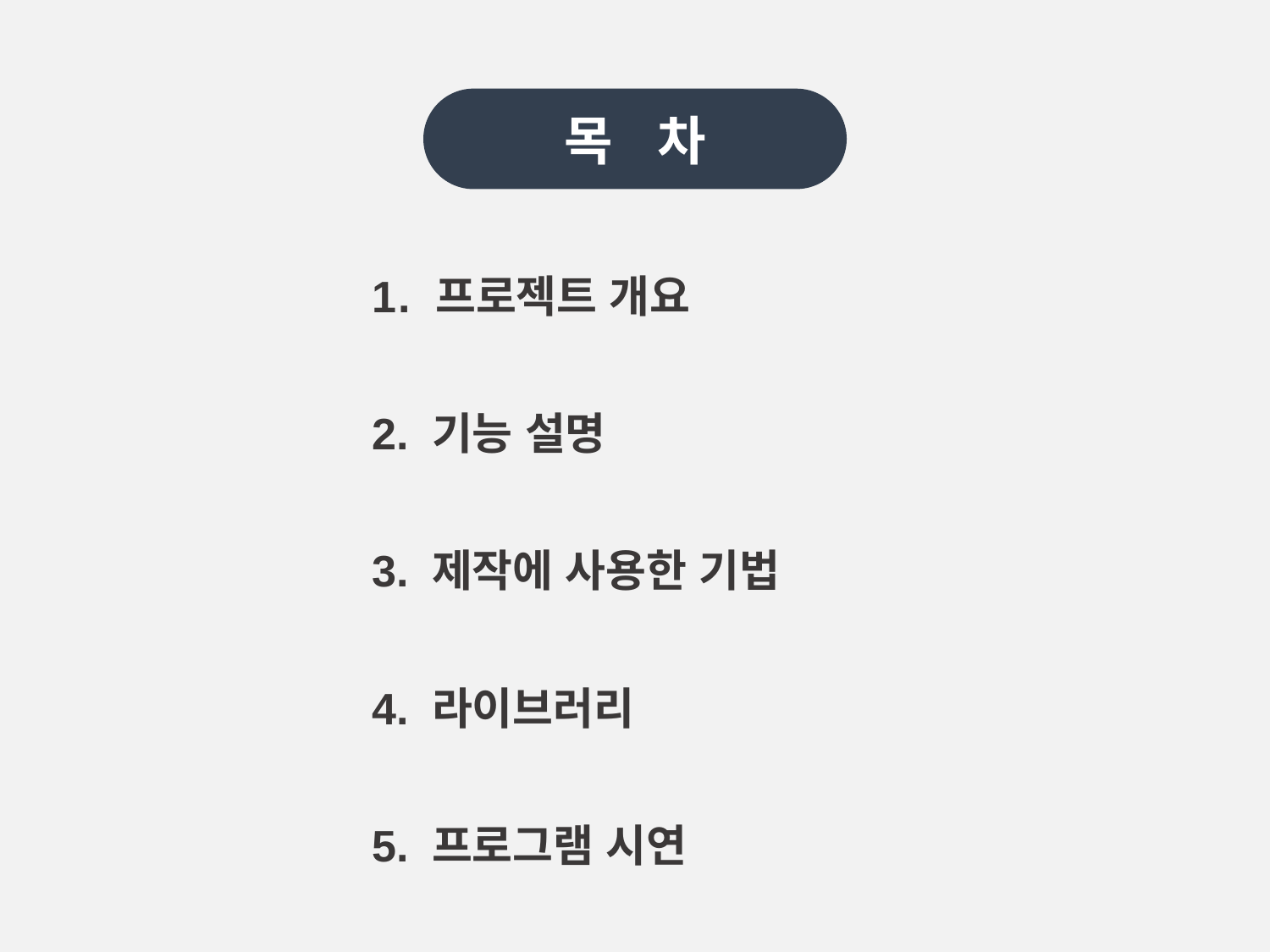

목   차
 프로젝트 개요
2. 기능 설명
3. 제작에 사용한 기법
4. 라이브러리
5. 프로그램 시연